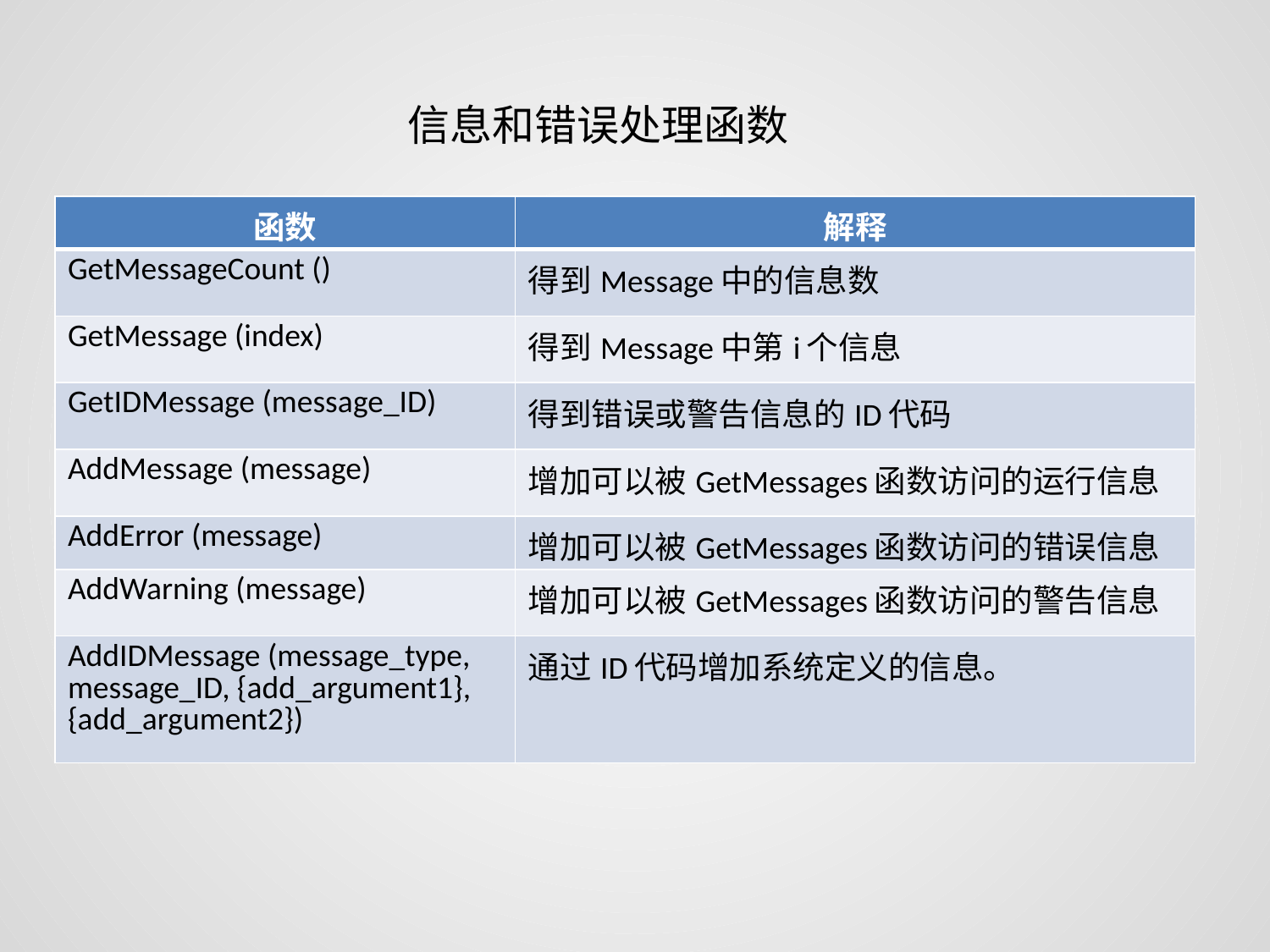

信息和错误处理函数
| 函数 | 解释 |
| --- | --- |
| GetMessageCount () | 得到Message中的信息数 |
| GetMessage (index) | 得到Message中第i个信息 |
| GetIDMessage (message\_ID) | 得到错误或警告信息的ID代码 |
| AddMessage (message) | 增加可以被GetMessages函数访问的运行信息 |
| AddError (message) | 增加可以被GetMessages函数访问的错误信息 |
| AddWarning (message) | 增加可以被GetMessages函数访问的警告信息 |
| AddIDMessage (message\_type, message\_ID, {add\_argument1}, {add\_argument2}) | 通过ID代码增加系统定义的信息。 |